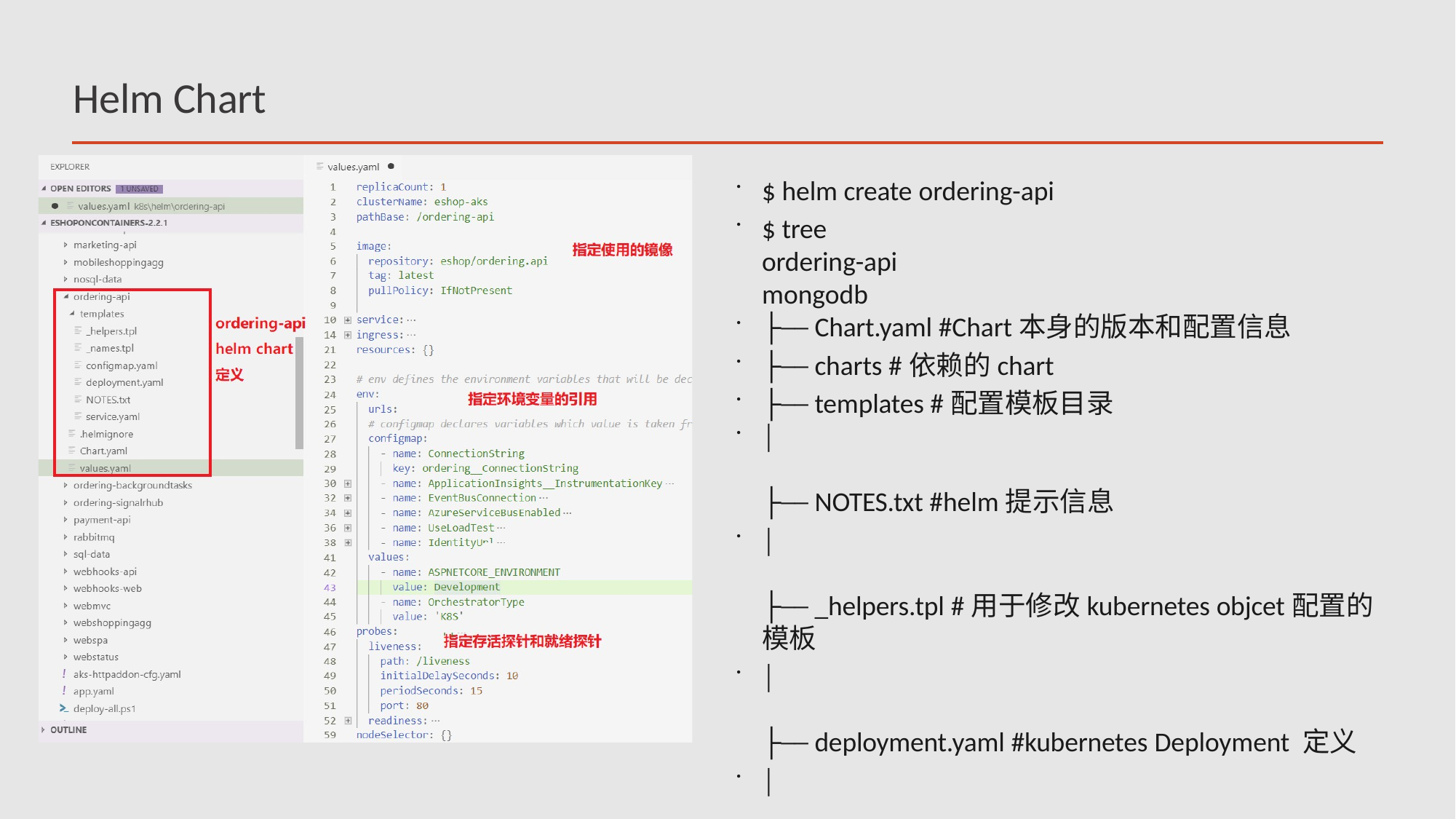

# Helm Chart

$ helm create ordering-api
$ tree ordering-api  mongodb
├── Chart.yaml #Chart本身的版本和配置信息
├── charts #依赖的chart
├── templates #配置模板目录
│	├── NOTES.txt #helm提示信息
│	├── _helpers.tpl #用于修改kubernetes objcet配置的模板
│	├── deployment.yaml #kubernetes Deployment 定义
│	└── service.yaml #kubernetes Serivce 定义
└── values.yaml #kubernetes 配置源